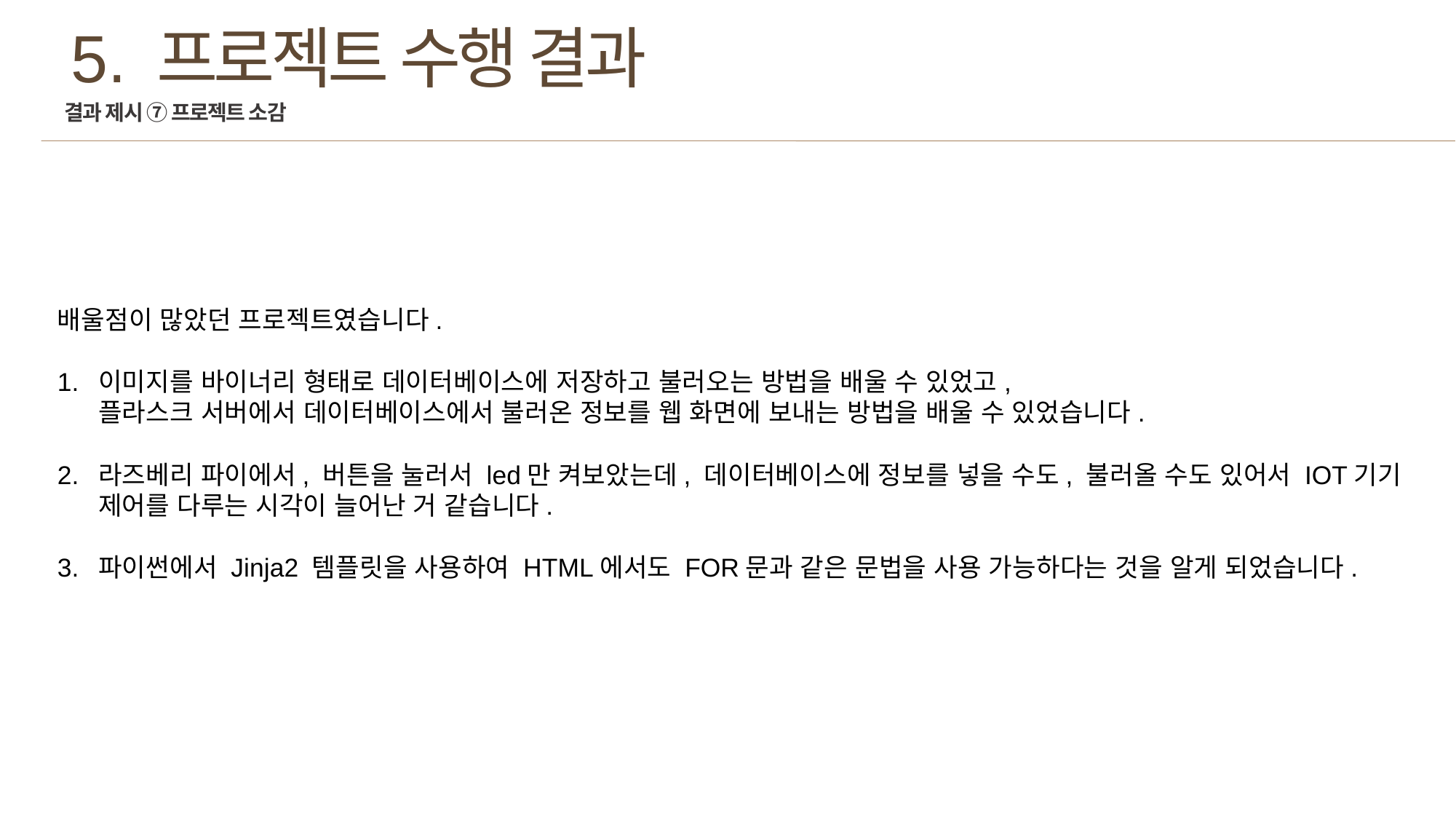

5. 프로젝트 수행 결과
결과 제시 ⑦ 프로젝트 소감

배울점이 많았던 프로젝트였습니다.
이미지를 바이너리 형태로 데이터베이스에 저장하고 불러오는 방법을 배울 수 있었고,
플라스크 서버에서 데이터베이스에서 불러온 정보를 웹 화면에 보내는 방법을 배울 수 있었습니다.

라즈베리 파이에서, 버튼을 눌러서 led만 켜보았는데, 데이터베이스에 정보를 넣을 수도, 불러올 수도 있어서 IOT기기 제어를 다루는 시각이 늘어난 거 같습니다.

파이썬에서 Jinja2 템플릿을 사용하여 HTML에서도 FOR문과 같은 문법을 사용 가능하다는 것을 알게 되었습니다.